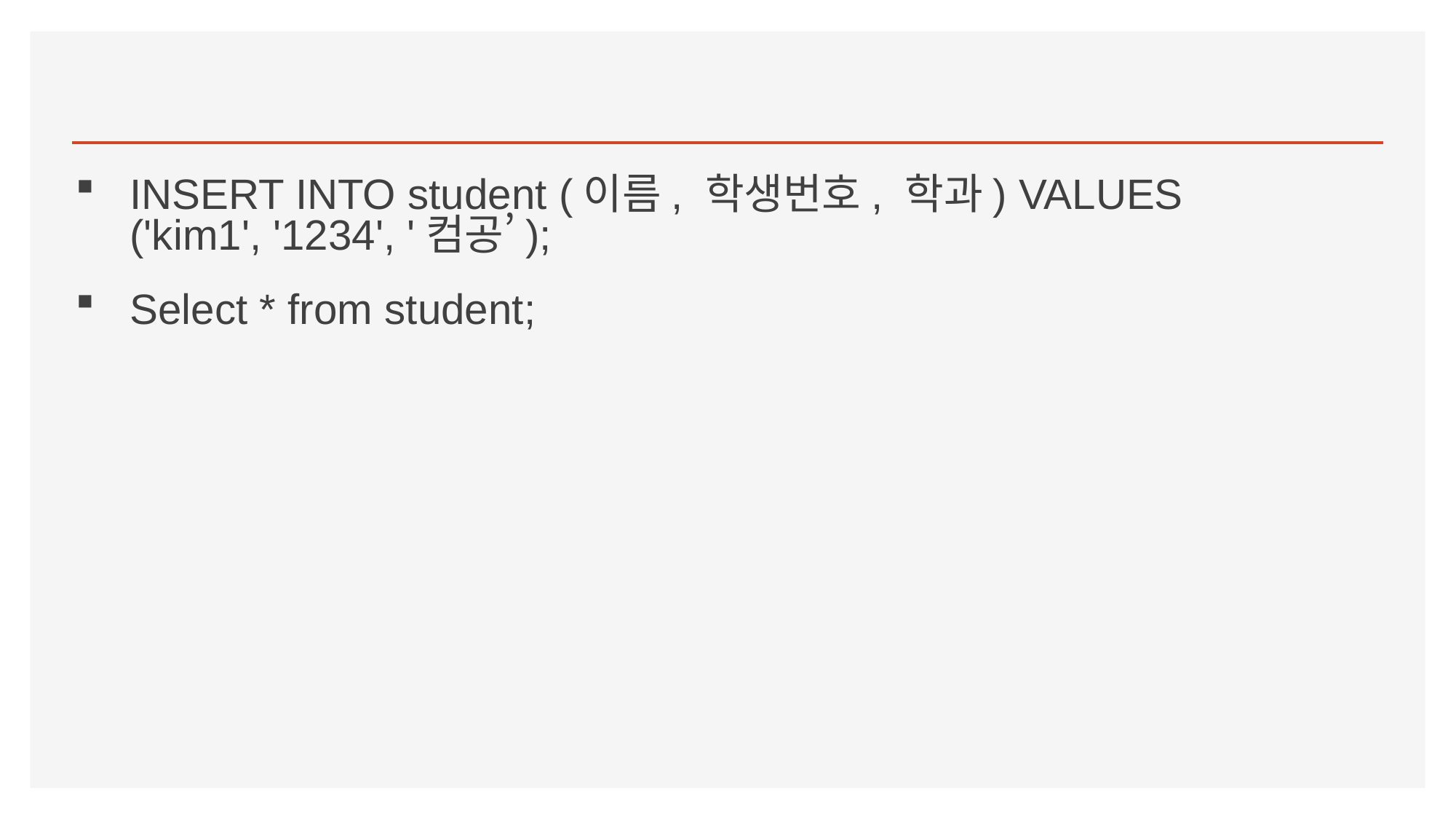

#
INSERT INTO student (이름, 학생번호, 학과) VALUES ('kim1', '1234', '컴공’);
Select * from student;